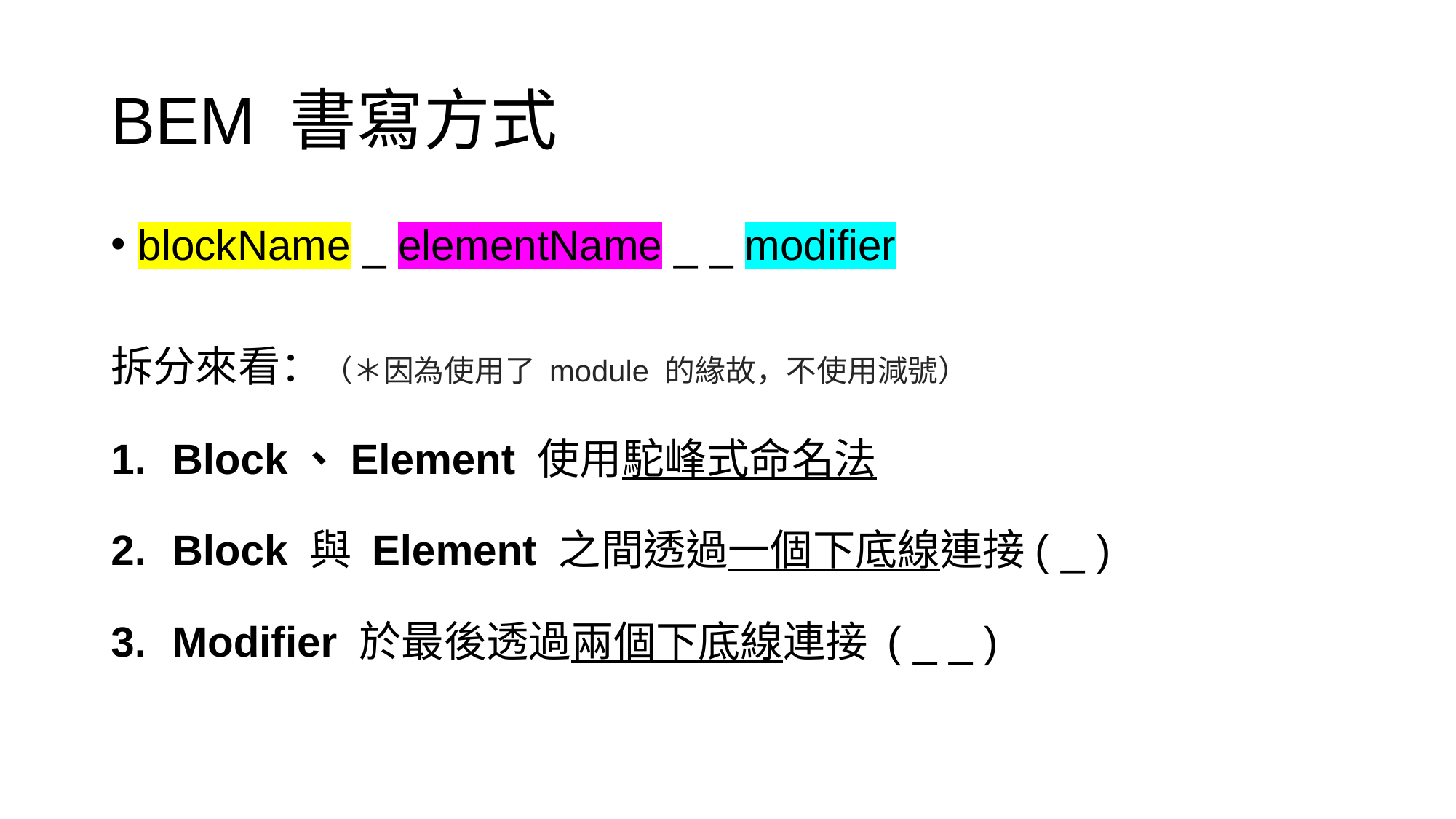

# BEM 書寫方式
blockName _ elementName _ _ modifier

拆分來看：（＊因為使用了 module 的緣故，不使用減號）
Block、Element 使用駝峰式命名法
Block 與 Element 之間透過一個下底線連接( _ )
Modifier 於最後透過兩個下底線連接 ( _ _ )